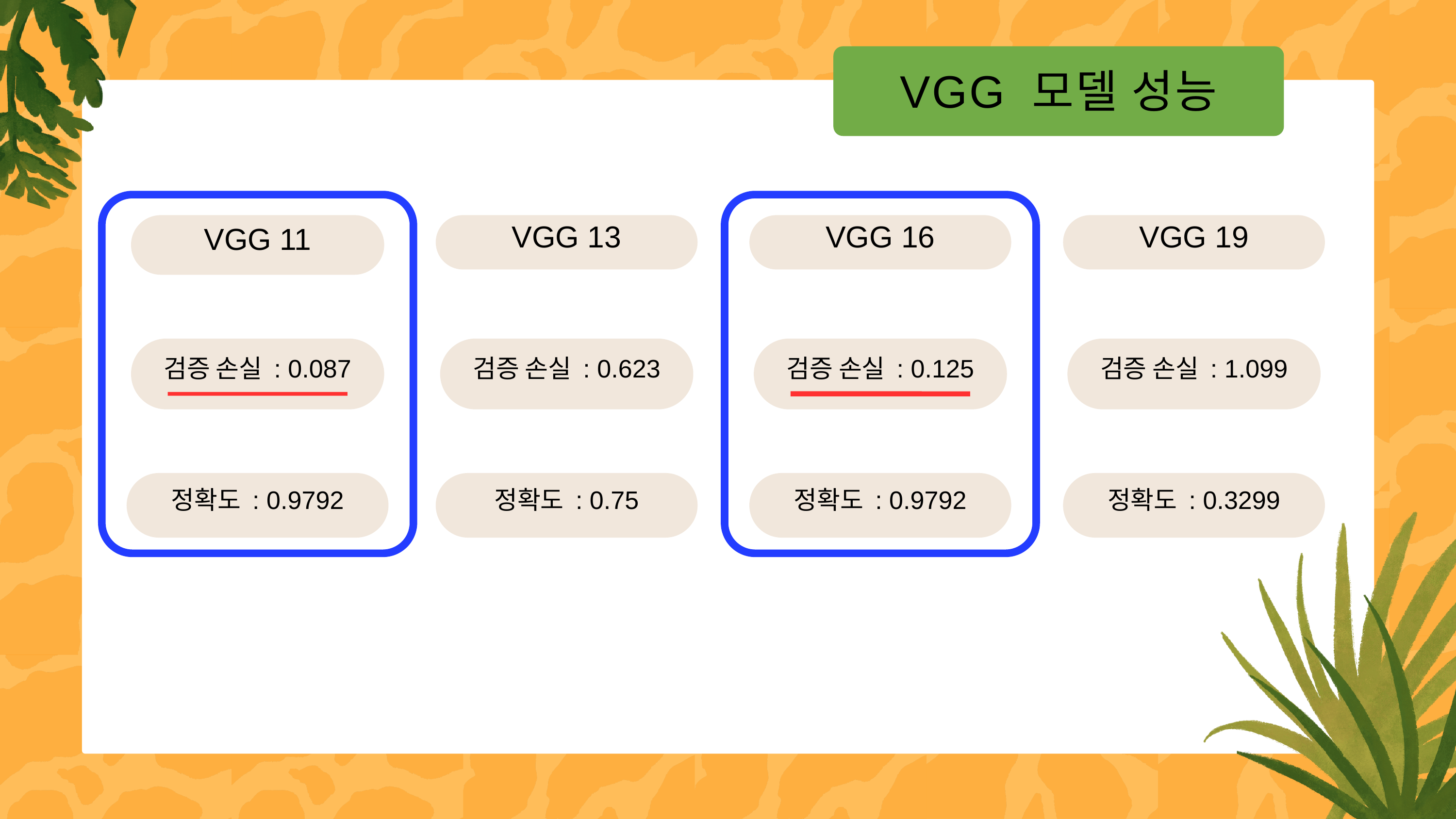

VGG 모델 성능

VGG 11

VGG 13

VGG 16

VGG 19

검증 손실 : 0.087

검증 손실 : 0.623

검증 손실 : 0.125

검증 손실 : 1.099

정확도 : 0.9792

정확도 : 0.75

정확도 : 0.9792

정확도 : 0.3299